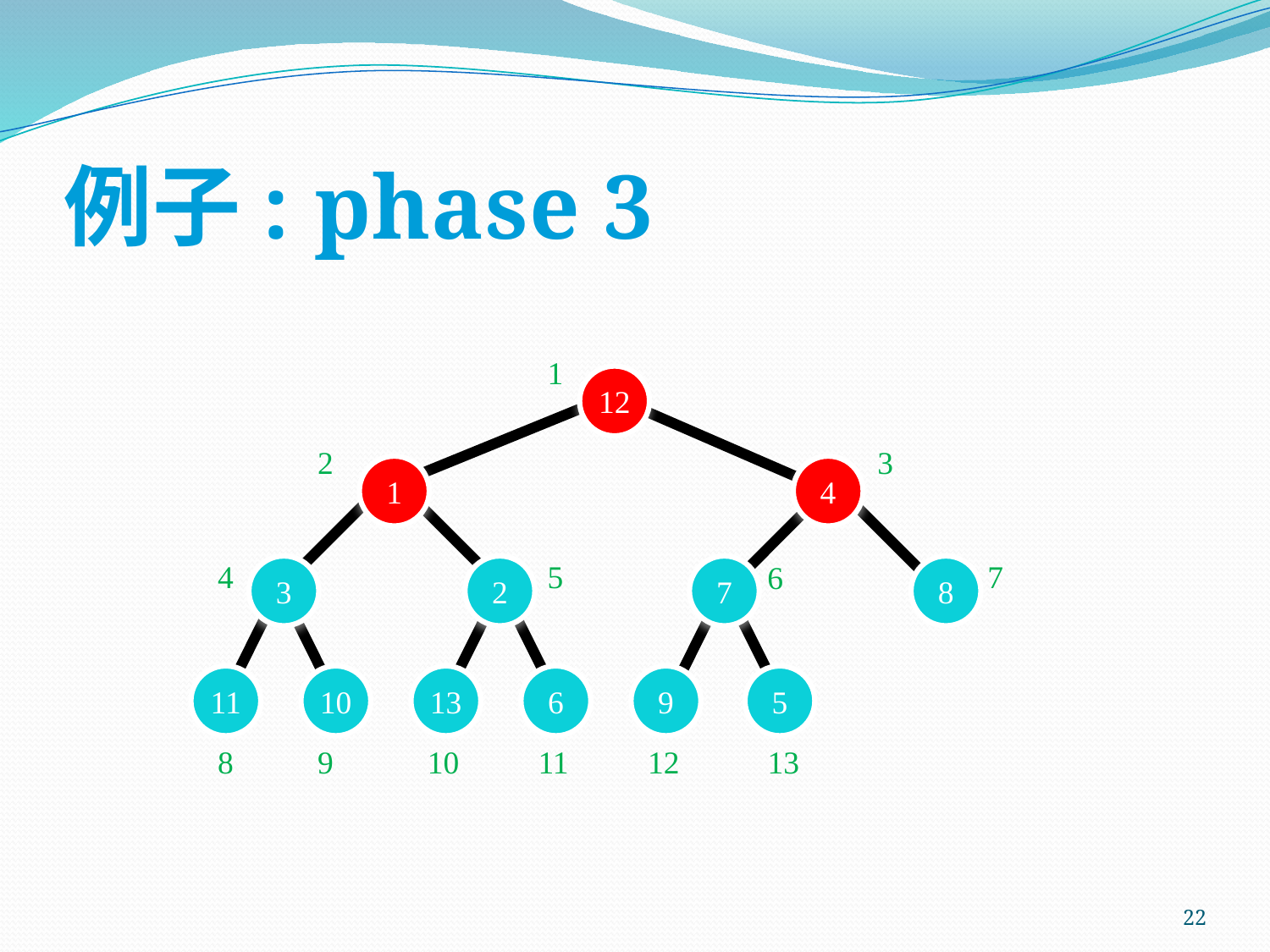

# 例子: phase 3
1
12

2
3
1
4

4
5
7
6
3
2
7
8

11
10
13
6
9
5
8
9
10
11
12
13
22